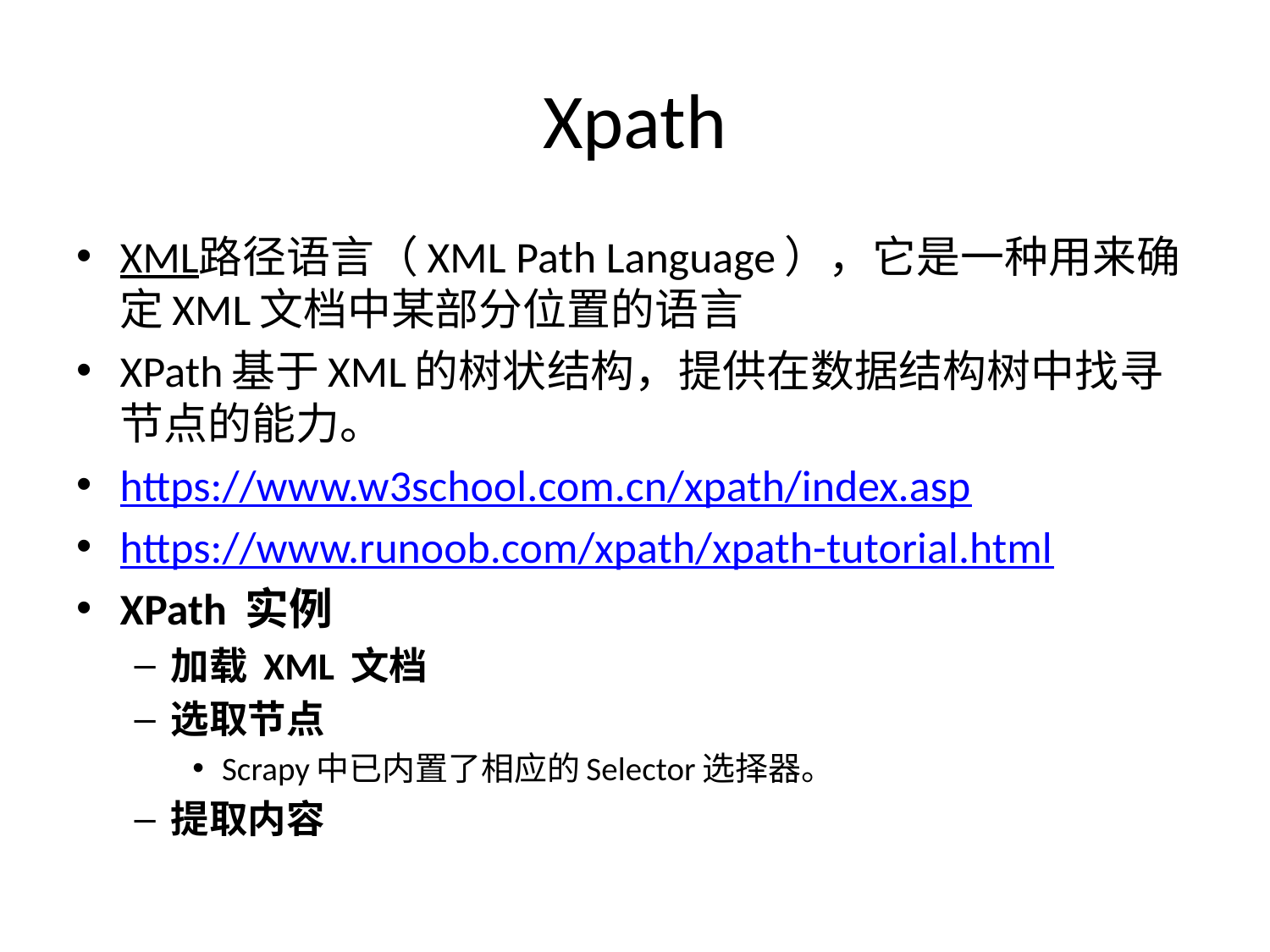

# Xpath
XML路径语言（XML Path Language），它是一种用来确定XML文档中某部分位置的语言
XPath基于XML的树状结构，提供在数据结构树中找寻节点的能力。
https://www.w3school.com.cn/xpath/index.asp
https://www.runoob.com/xpath/xpath-tutorial.html
XPath 实例
加载 XML 文档
选取节点
Scrapy中已内置了相应的Selector选择器。
提取内容